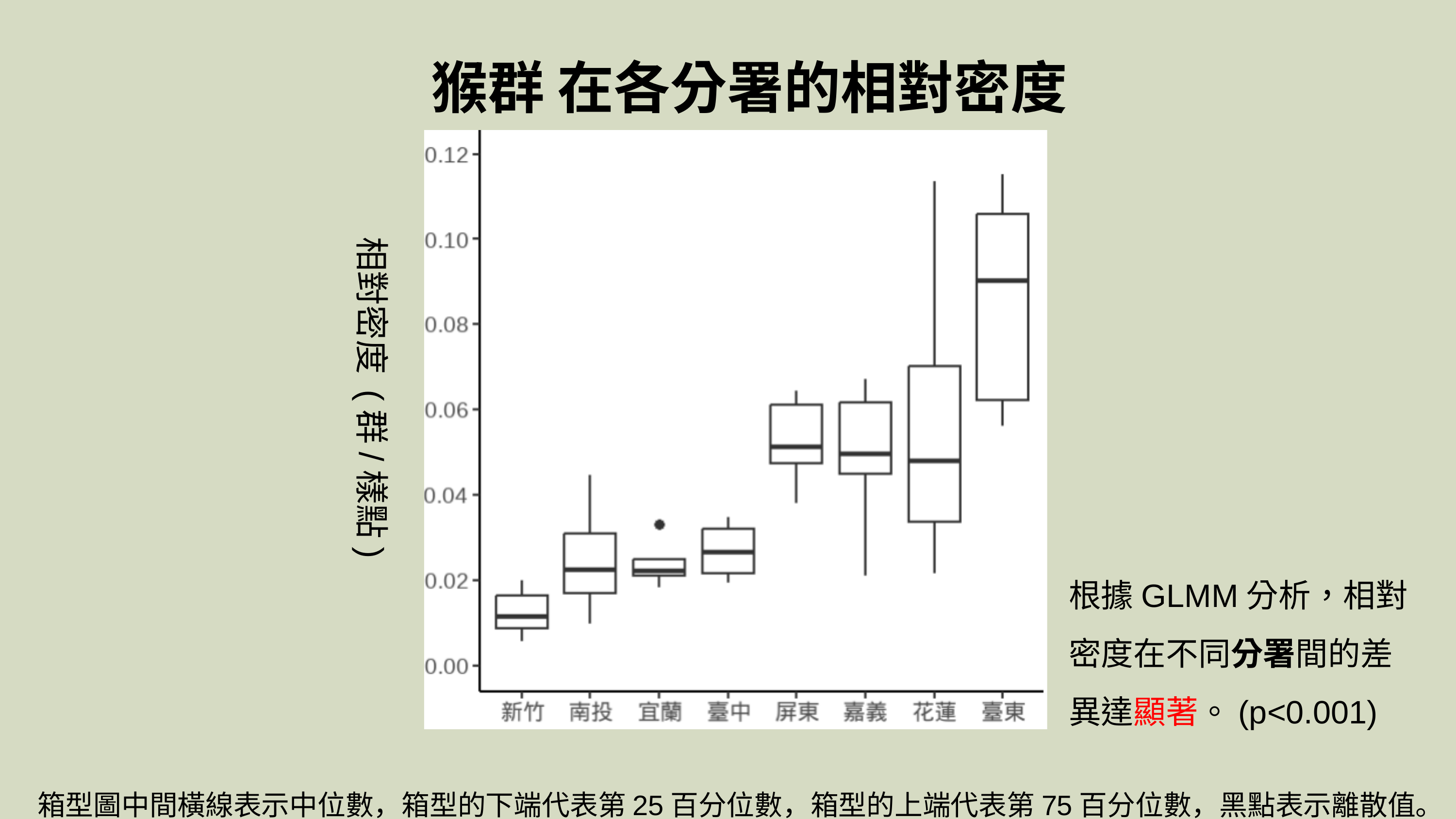

猴群 在各分署的相對密度

相對密度 (群/樣點)
根據GLMM分析，相對密度在不同分署間的差異達顯著。(p<0.001)
箱型圖中間橫線表示中位數，箱型的下端代表第25百分位數，箱型的上端代表第75百分位數，黑點表示離散值。